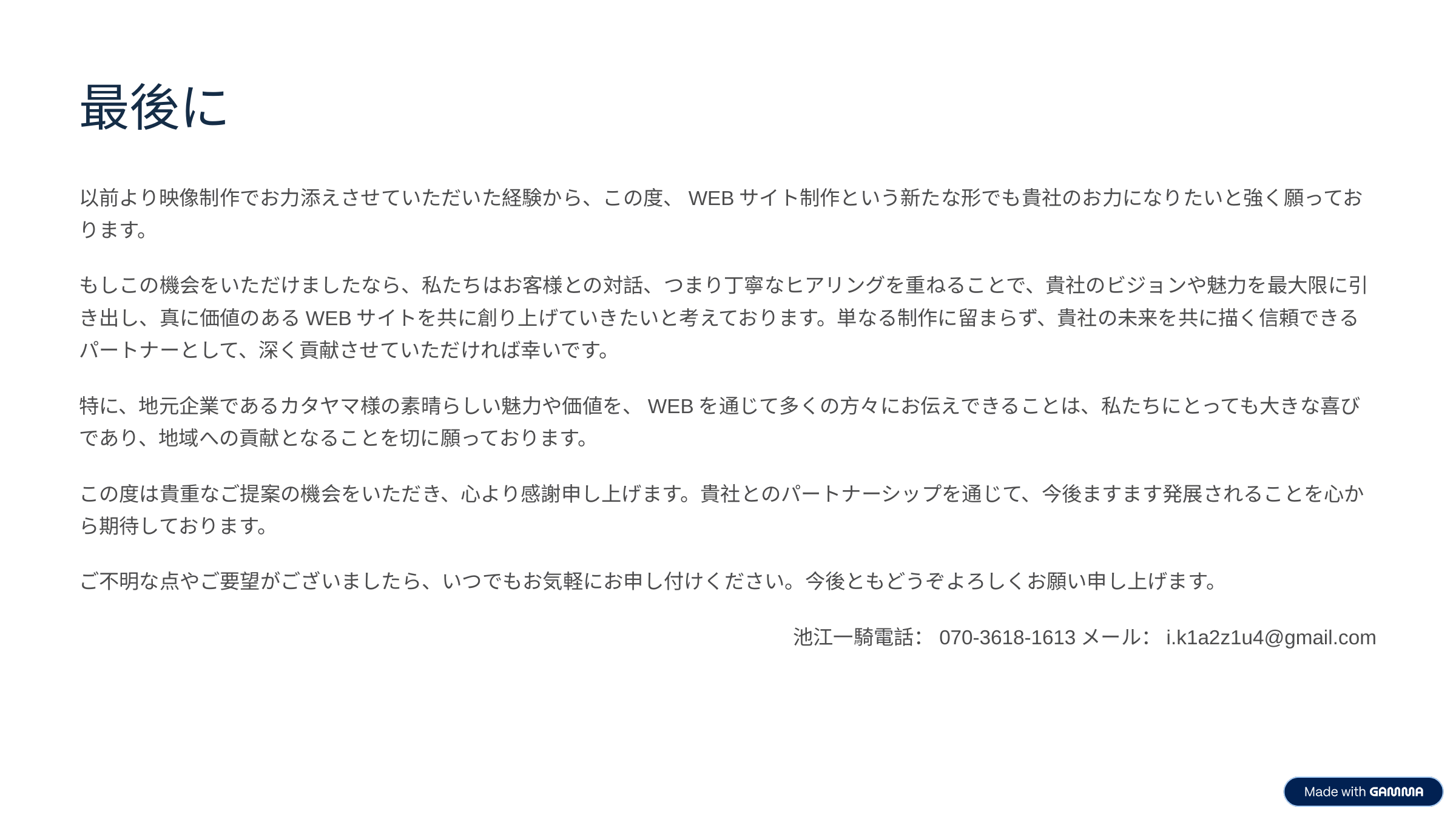

最後に
以前より映像制作でお力添えさせていただいた経験から、この度、WEBサイト制作という新たな形でも貴社のお力になりたいと強く願っております。
もしこの機会をいただけましたなら、私たちはお客様との対話、つまり丁寧なヒアリングを重ねることで、貴社のビジョンや魅力を最大限に引き出し、真に価値のあるWEBサイトを共に創り上げていきたいと考えております。単なる制作に留まらず、貴社の未来を共に描く信頼できるパートナーとして、深く貢献させていただければ幸いです。
特に、地元企業であるカタヤマ様の素晴らしい魅力や価値を、WEBを通じて多くの方々にお伝えできることは、私たちにとっても大きな喜びであり、地域への貢献となることを切に願っております。
この度は貴重なご提案の機会をいただき、心より感謝申し上げます。貴社とのパートナーシップを通じて、今後ますます発展されることを心から期待しております。
ご不明な点やご要望がございましたら、いつでもお気軽にお申し付けください。今後ともどうぞよろしくお願い申し上げます。
池江一騎電話：070-3618-1613メール：i.k1a2z1u4@gmail.com